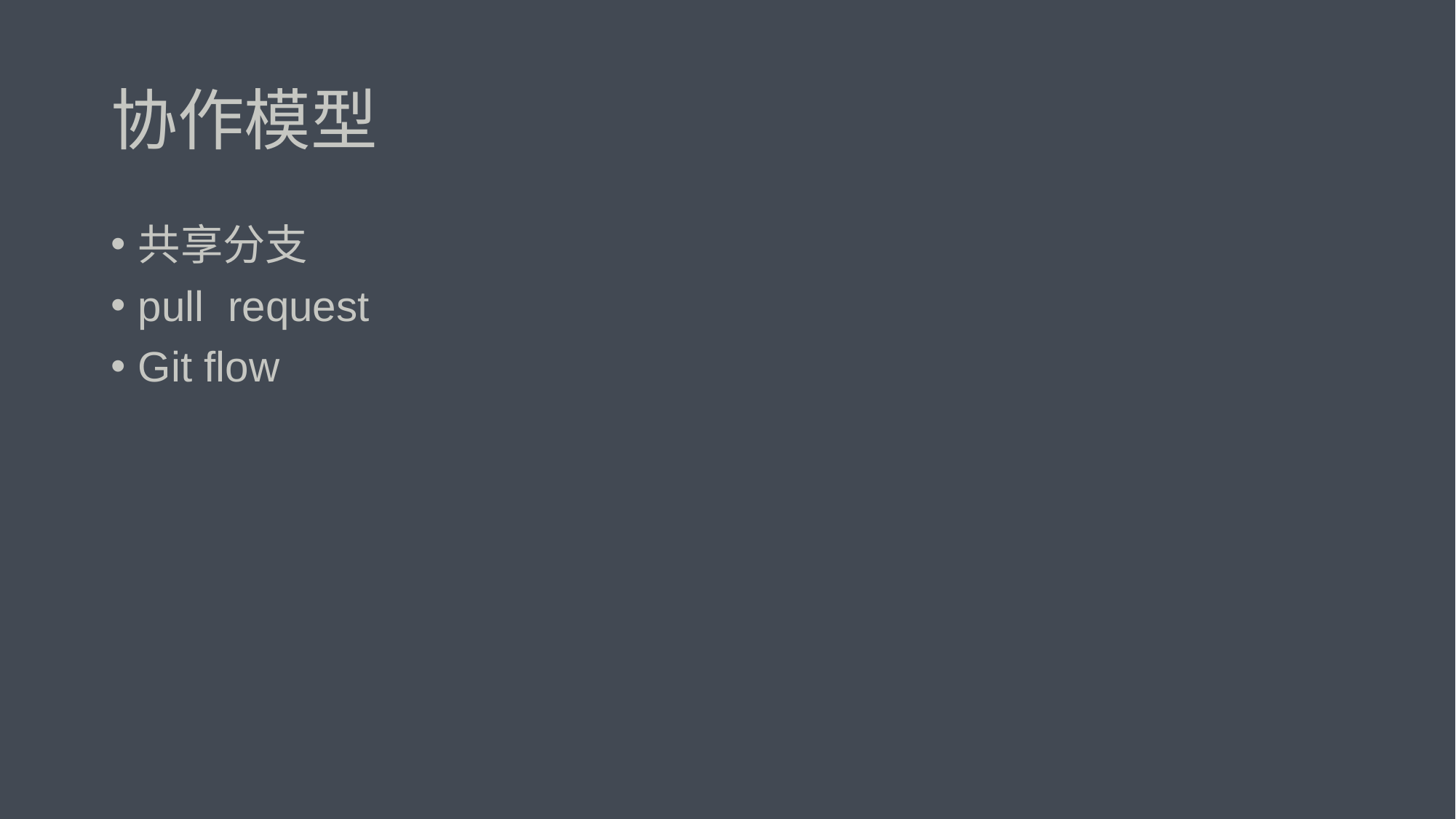

# 协作模型
共享分支
pull  request
Git flow